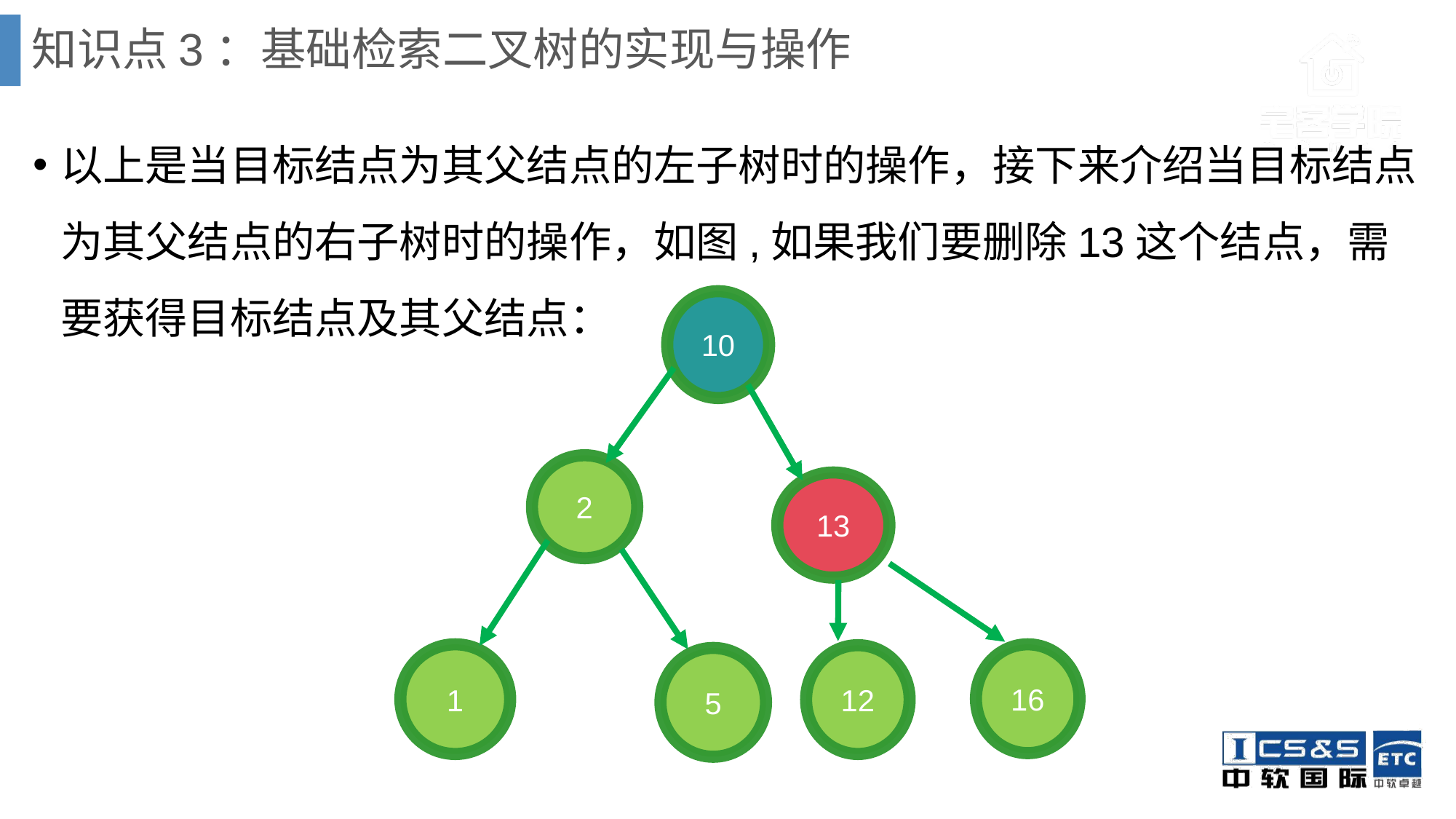

# 知识点3：基础检索二叉树的实现与操作
以上是当目标结点为其父结点的左子树时的操作，接下来介绍当目标结点为其父结点的右子树时的操作，如图,如果我们要删除13这个结点，需要获得目标结点及其父结点：

10

2
13

1
16
12
5